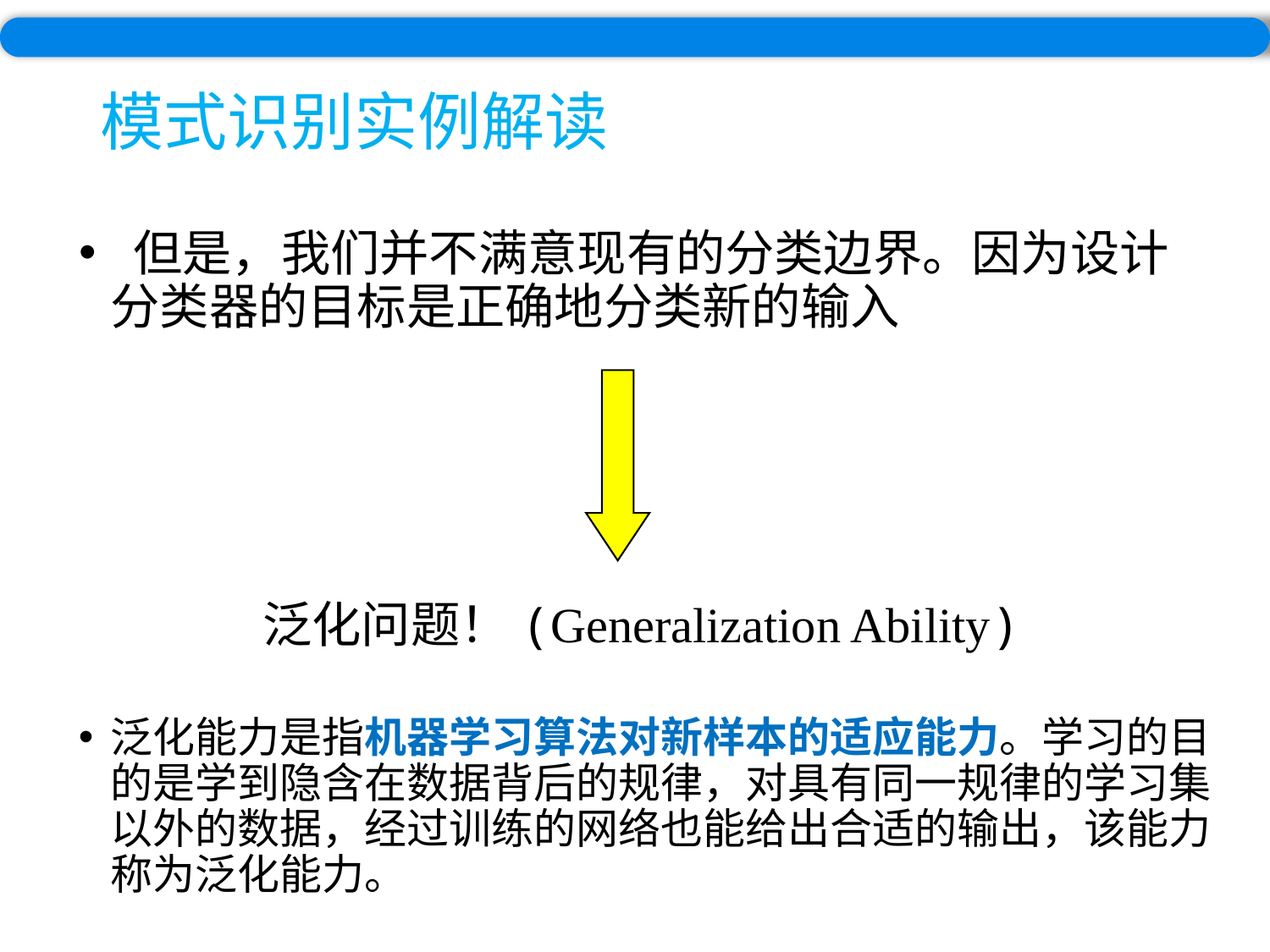

# 模式识别实例解读
 但是，我们并不满意现有的分类边界。因为设计分类器的目标是正确地分类新的输入

泛化问题！(Generalization Ability)

泛化能力是指机器学习算法对新样本的适应能力。学习的目的是学到隐含在数据背后的规律，对具有同一规律的学习集以外的数据，经过训练的网络也能给出合适的输出，该能力称为泛化能力。